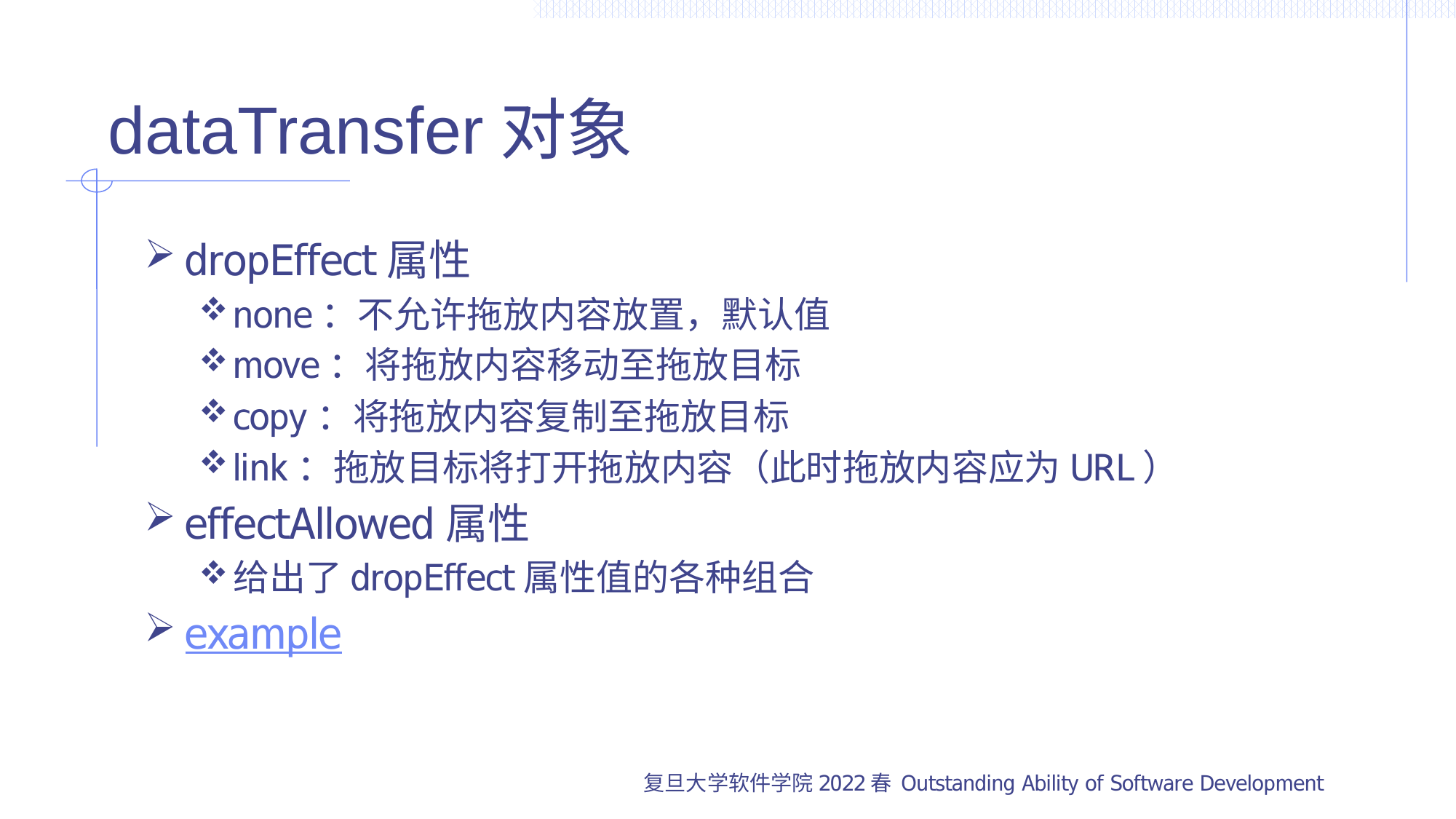

# dataTransfer对象
dropEffect属性
none：不允许拖放内容放置，默认值
move：将拖放内容移动至拖放目标
copy：将拖放内容复制至拖放目标
link：拖放目标将打开拖放内容（此时拖放内容应为URL）
effectAllowed属性
给出了dropEffect属性值的各种组合
example